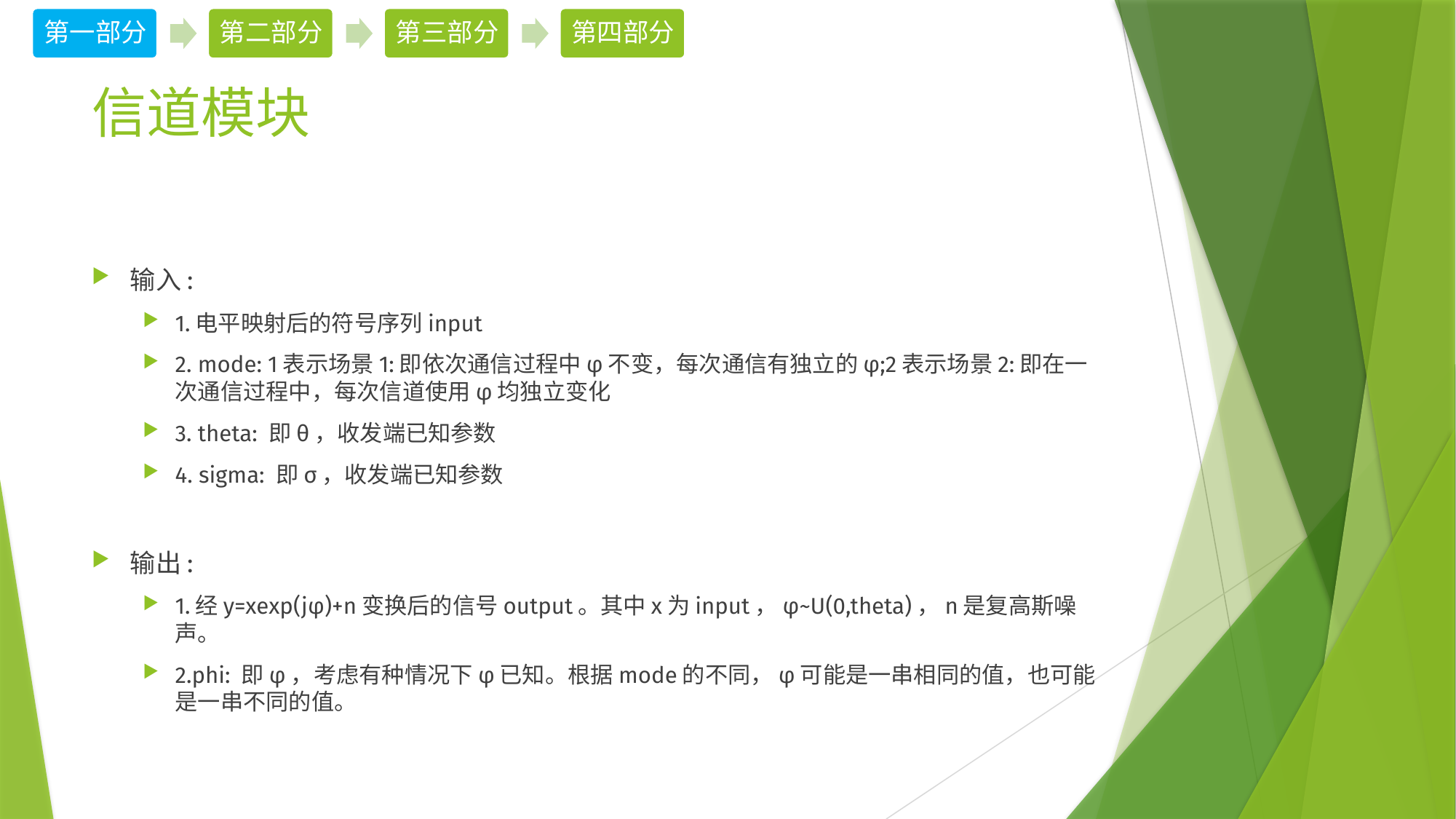

第一部分

第二部分

第三部分

第四部分
# 信道模块
输入:
1.电平映射后的符号序列input
2. mode: 1表示场景1:即依次通信过程中φ不变，每次通信有独立的φ;2表示场景2:即在一次通信过程中，每次信道使用φ均独立变化
3. theta: 即θ，收发端已知参数
4. sigma: 即σ，收发端已知参数

输出:
1.经y=xexp(jφ)+n变换后的信号output。其中x为input，φ~U(0,theta)，n是复高斯噪声。
2.phi: 即φ，考虑有种情况下φ已知。根据mode的不同，φ可能是一串相同的值，也可能是一串不同的值。